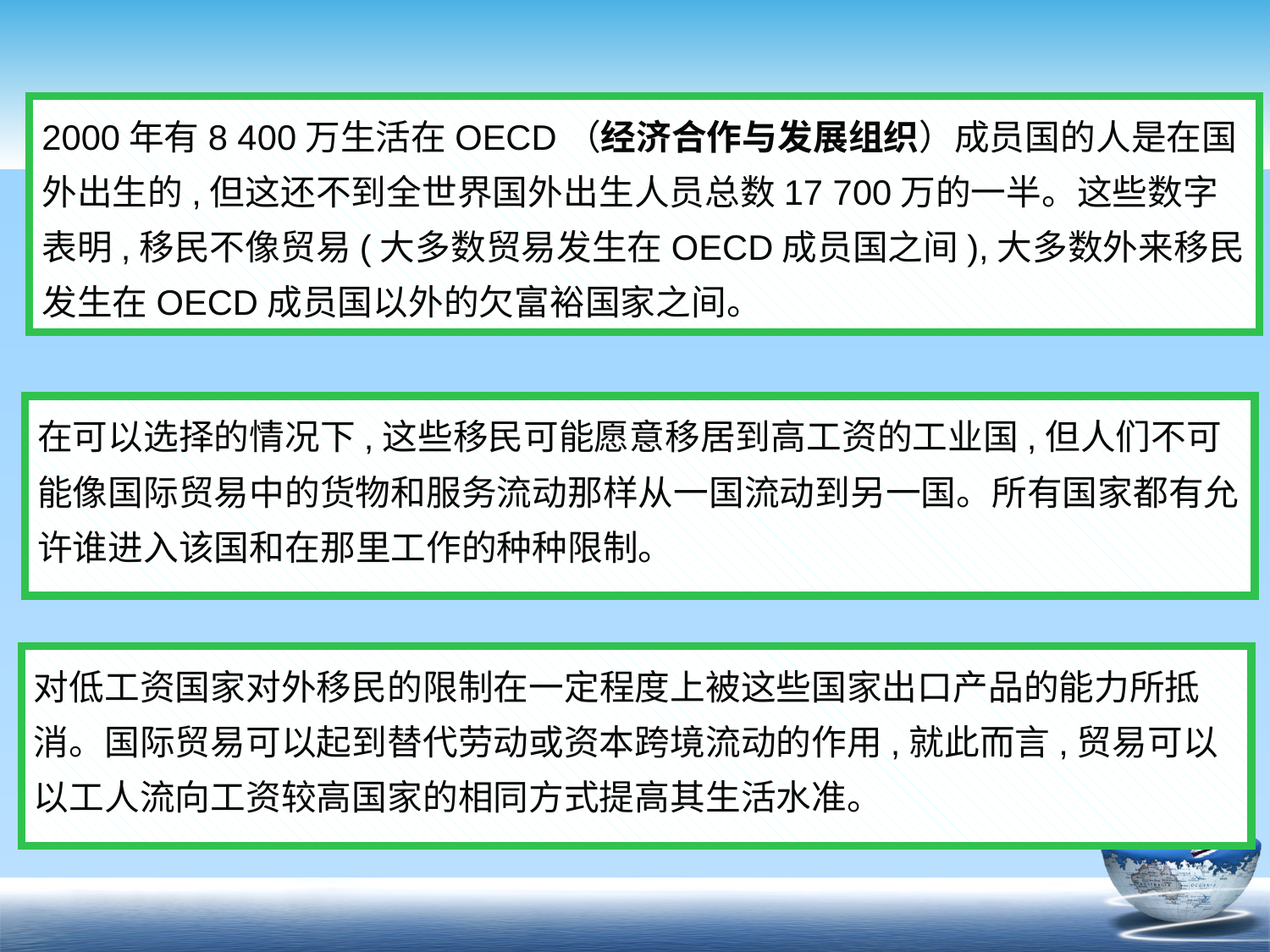

2000年有8 400万生活在OECD（经济合作与发展组织）成员国的人是在国外出生的,但这还不到全世界国外出生人员总数17 700万的一半。这些数字表明,移民不像贸易(大多数贸易发生在OECD成员国之间),大多数外来移民发生在OECD成员国以外的欠富裕国家之间。
在可以选择的情况下,这些移民可能愿意移居到高工资的工业国,但人们不可能像国际贸易中的货物和服务流动那样从一国流动到另一国。所有国家都有允许谁进入该国和在那里工作的种种限制。
对低工资国家对外移民的限制在一定程度上被这些国家出口产品的能力所抵消。国际贸易可以起到替代劳动或资本跨境流动的作用,就此而言,贸易可以以工人流向工资较高国家的相同方式提高其生活水准。